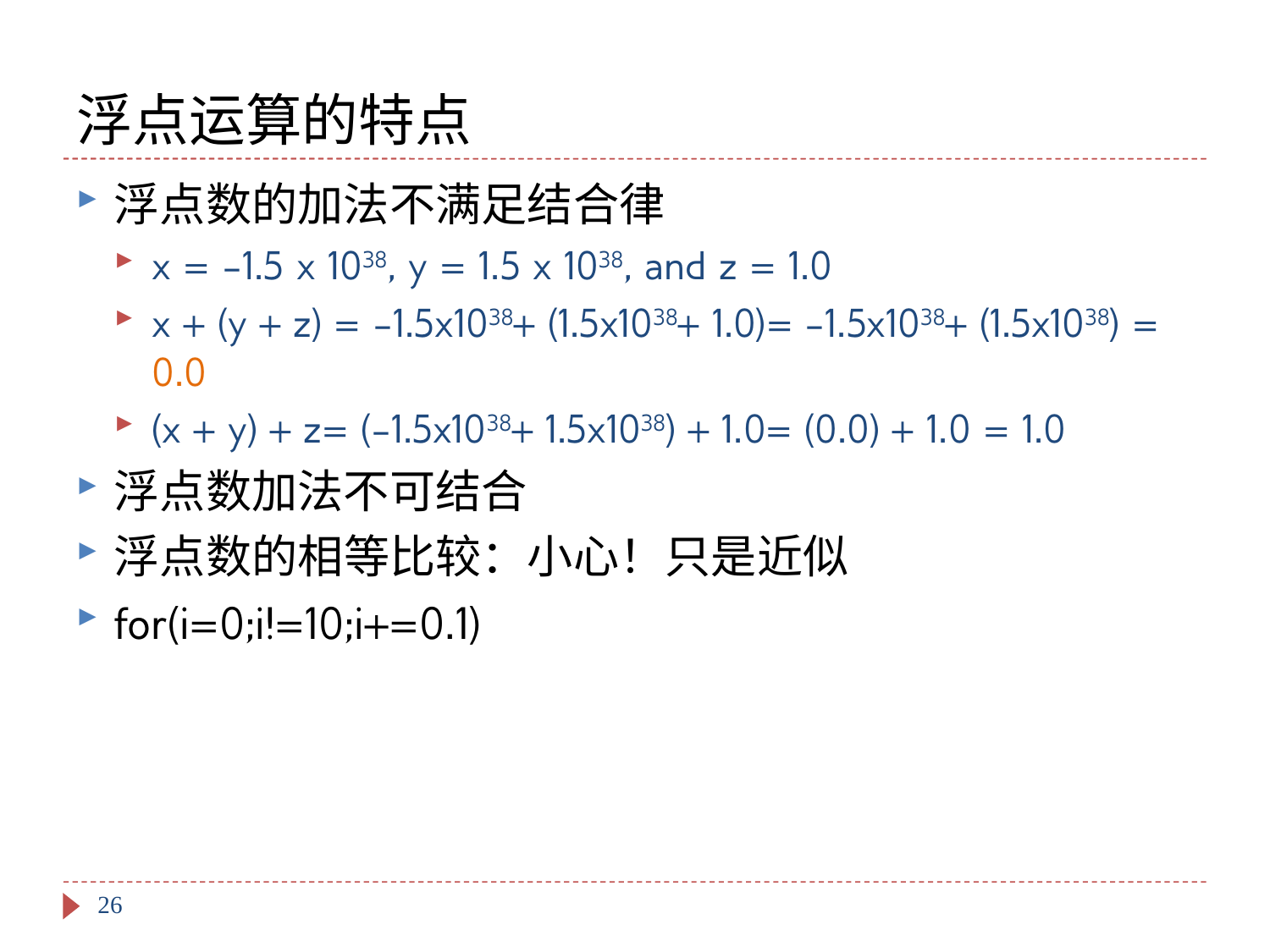

# 浮点运算的特点
浮点数的加法不满足结合律
x = –1.5 x 1038, y = 1.5 x 1038, and z = 1.0
x + (y + z) = –1.5x1038+ (1.5x1038+ 1.0)= –1.5x1038+ (1.5x1038) = 0.0
(x + y) + z= (–1.5x1038+ 1.5x1038) + 1.0= (0.0) + 1.0 = 1.0
浮点数加法不可结合
浮点数的相等比较：小心！只是近似
for(i=0;i!=10;i+=0.1)

26